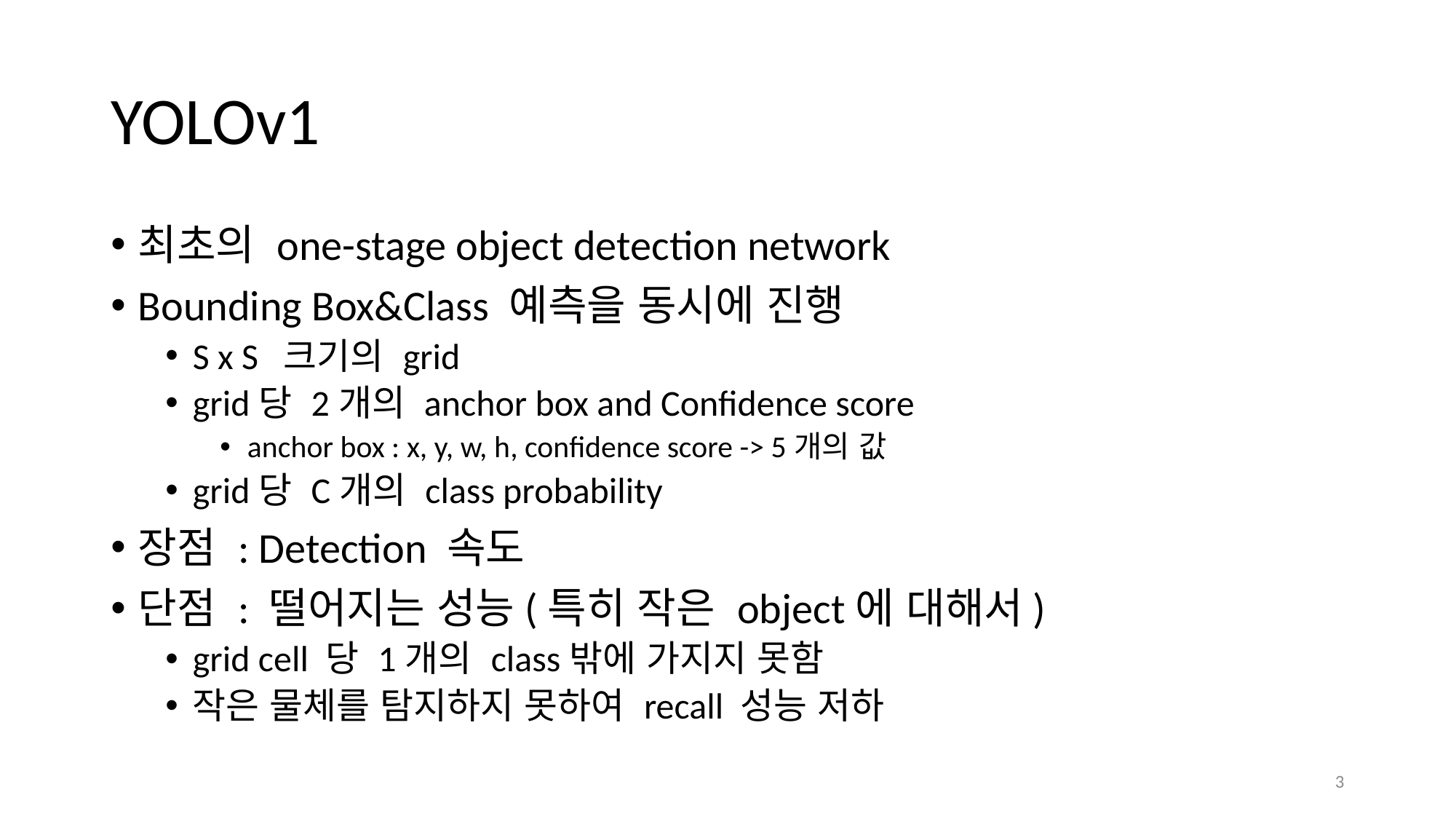

# YOLOv1
최초의 one-stage object detection network
Bounding Box&Class 예측을 동시에 진행
S x S  크기의 grid
grid당 2개의 anchor box and Confidence score
anchor box : x, y, w, h, confidence score -> 5개의 값
grid당 C개의 class probability
장점 : Detection 속도
단점 : 떨어지는 성능(특히 작은 object에 대해서)
grid cell 당 1개의 class밖에 가지지 못함
작은 물체를 탐지하지 못하여 recall 성능 저하
3